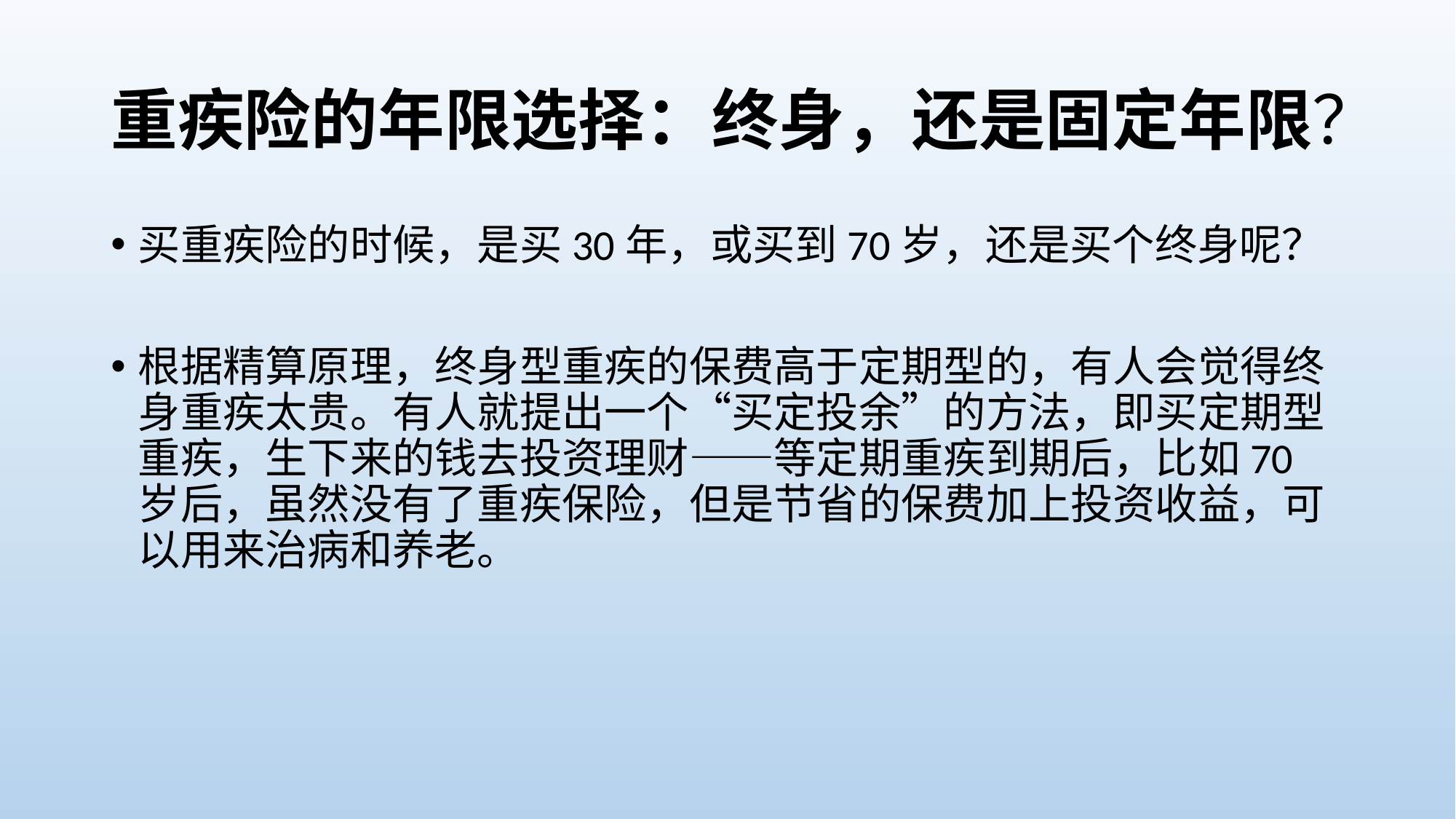

# 重疾险的年限选择：终身，还是固定年限？
买重疾险的时候，是买30年，或买到70岁，还是买个终身呢？

根据精算原理，终身型重疾的保费高于定期型的，有人会觉得终身重疾太贵。有人就提出一个“买定投余”的方法，即买定期型重疾，生下来的钱去投资理财——等定期重疾到期后，比如70岁后，虽然没有了重疾保险，但是节省的保费加上投资收益，可以用来治病和养老。